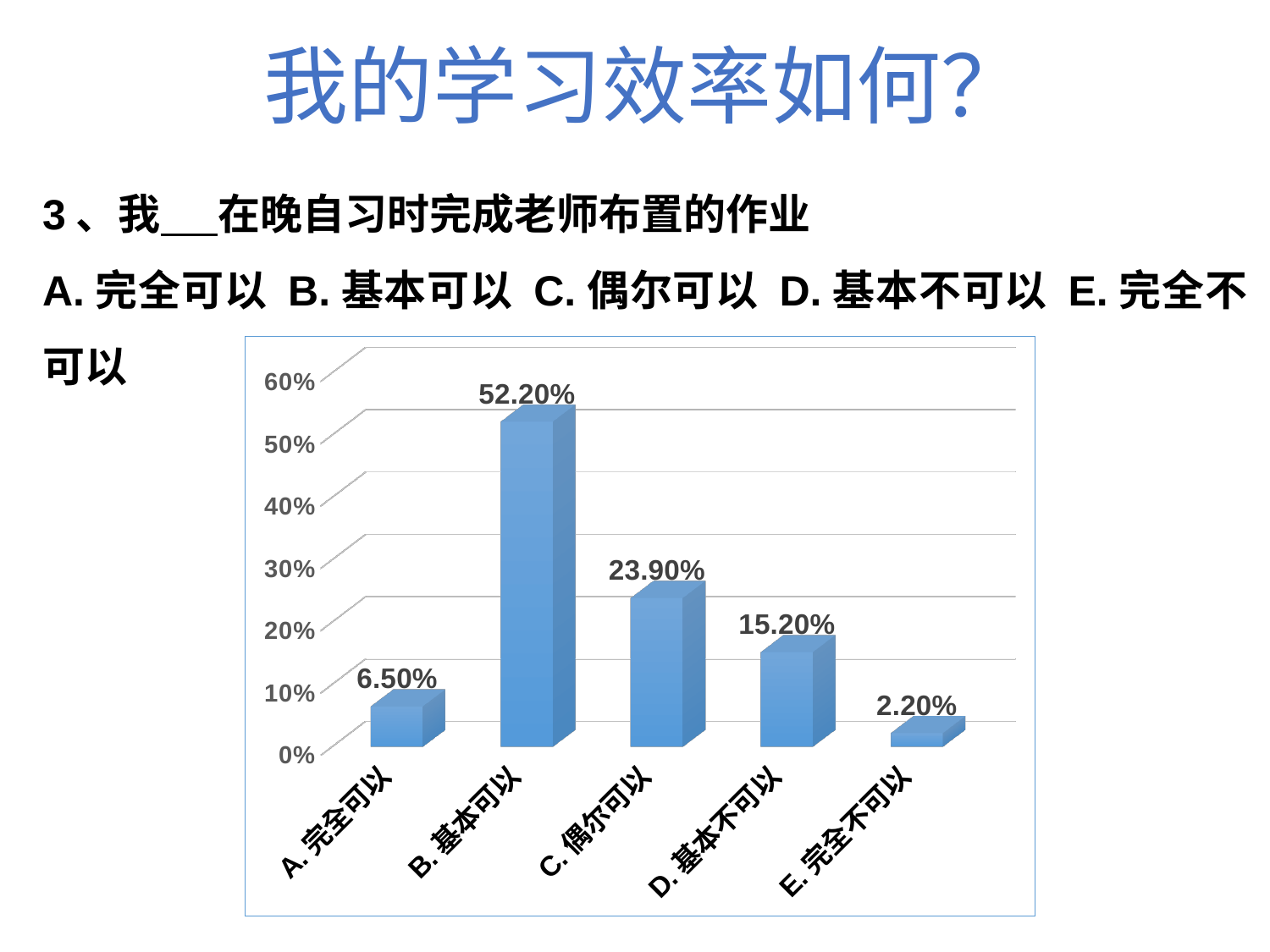

我的学习效率如何？
3、我      在晚自习时完成老师布置的作业
A.完全可以 B.基本可以 C.偶尔可以 D.基本不可以 E.完全不可以

[unsupported chart]